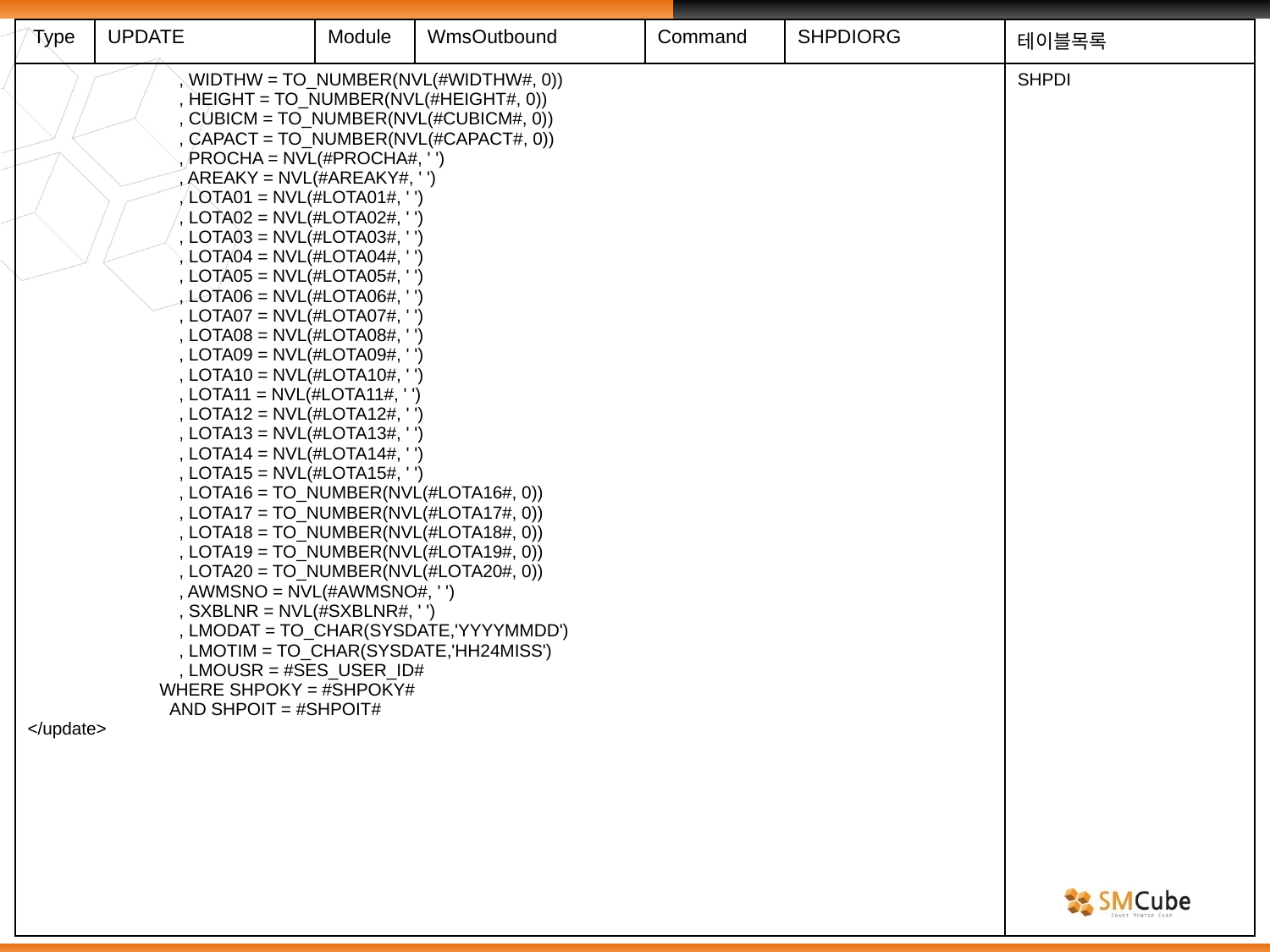

| Type | UPDATE | Module | WmsOutbound | Command | SHPDIORG | 테이블목록 |
| --- | --- | --- | --- | --- | --- | --- |
| , WIDTHW = TO\_NUMBER(NVL(#WIDTHW#, 0)) , HEIGHT = TO\_NUMBER(NVL(#HEIGHT#, 0)) , CUBICM = TO\_NUMBER(NVL(#CUBICM#, 0)) , CAPACT = TO\_NUMBER(NVL(#CAPACT#, 0)) , PROCHA = NVL(#PROCHA#, ' ') , AREAKY = NVL(#AREAKY#, ' ') , LOTA01 = NVL(#LOTA01#, ' ') , LOTA02 = NVL(#LOTA02#, ' ') , LOTA03 = NVL(#LOTA03#, ' ') , LOTA04 = NVL(#LOTA04#, ' ') , LOTA05 = NVL(#LOTA05#, ' ') , LOTA06 = NVL(#LOTA06#, ' ') , LOTA07 = NVL(#LOTA07#, ' ') , LOTA08 = NVL(#LOTA08#, ' ') , LOTA09 = NVL(#LOTA09#, ' ') , LOTA10 = NVL(#LOTA10#, ' ') , LOTA11 = NVL(#LOTA11#, ' ') , LOTA12 = NVL(#LOTA12#, ' ') , LOTA13 = NVL(#LOTA13#, ' ') , LOTA14 = NVL(#LOTA14#, ' ') , LOTA15 = NVL(#LOTA15#, ' ') , LOTA16 = TO\_NUMBER(NVL(#LOTA16#, 0)) , LOTA17 = TO\_NUMBER(NVL(#LOTA17#, 0)) , LOTA18 = TO\_NUMBER(NVL(#LOTA18#, 0)) , LOTA19 = TO\_NUMBER(NVL(#LOTA19#, 0)) , LOTA20 = TO\_NUMBER(NVL(#LOTA20#, 0)) , AWMSNO = NVL(#AWMSNO#, ' ') , SXBLNR = NVL(#SXBLNR#, ' ') , LMODAT = TO\_CHAR(SYSDATE,'YYYYMMDD') , LMOTIM = TO\_CHAR(SYSDATE,'HH24MISS') , LMOUSR = #SES\_USER\_ID# WHERE SHPOKY = #SHPOKY# AND SHPOIT = #SHPOIT# </update> |  |  |  |  |  | SHPDI |